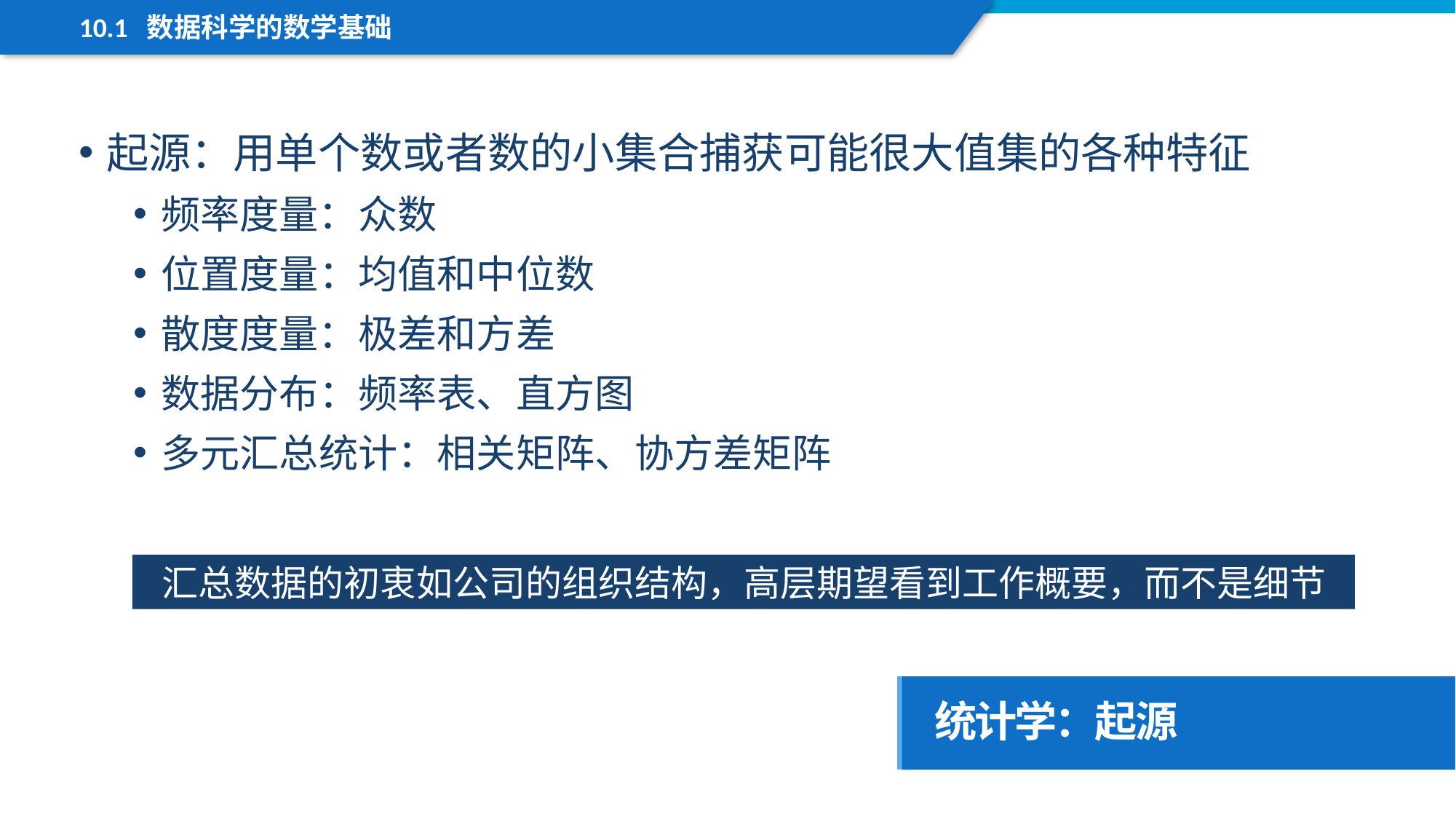

10.1  数据科学的数学基础
起源：用单个数或者数的小集合捕获可能很大值集的各种特征
频率度量：众数
位置度量：均值和中位数
散度度量：极差和方差
数据分布：频率表、直方图
多元汇总统计：相关矩阵、协方差矩阵

汇总数据的初衷如公司的组织结构，高层期望看到工作概要，而不是细节
统计学：起源